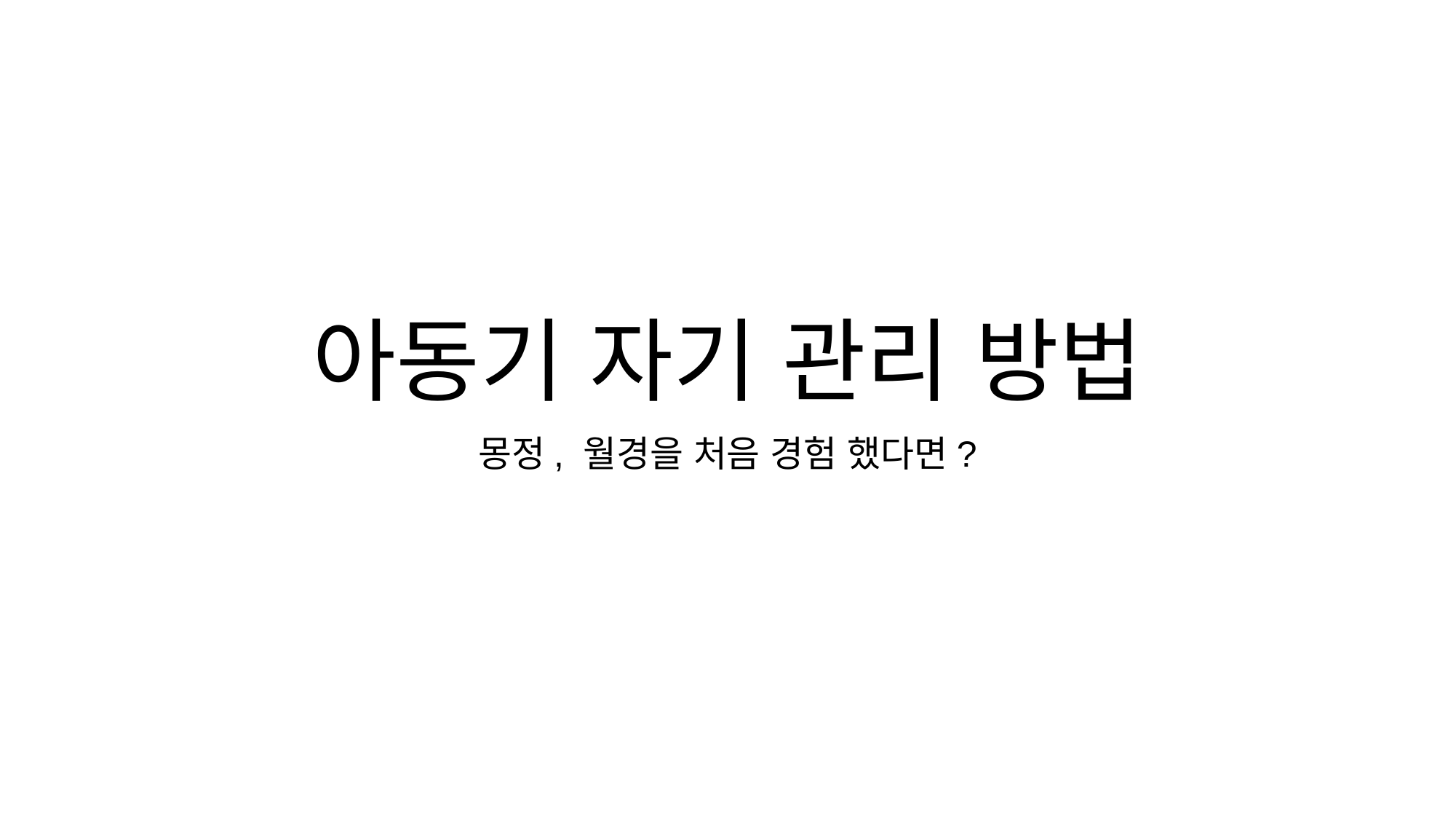

# 아동기 자기 관리 방법
몽정, 월경을 처음 경험 했다면?